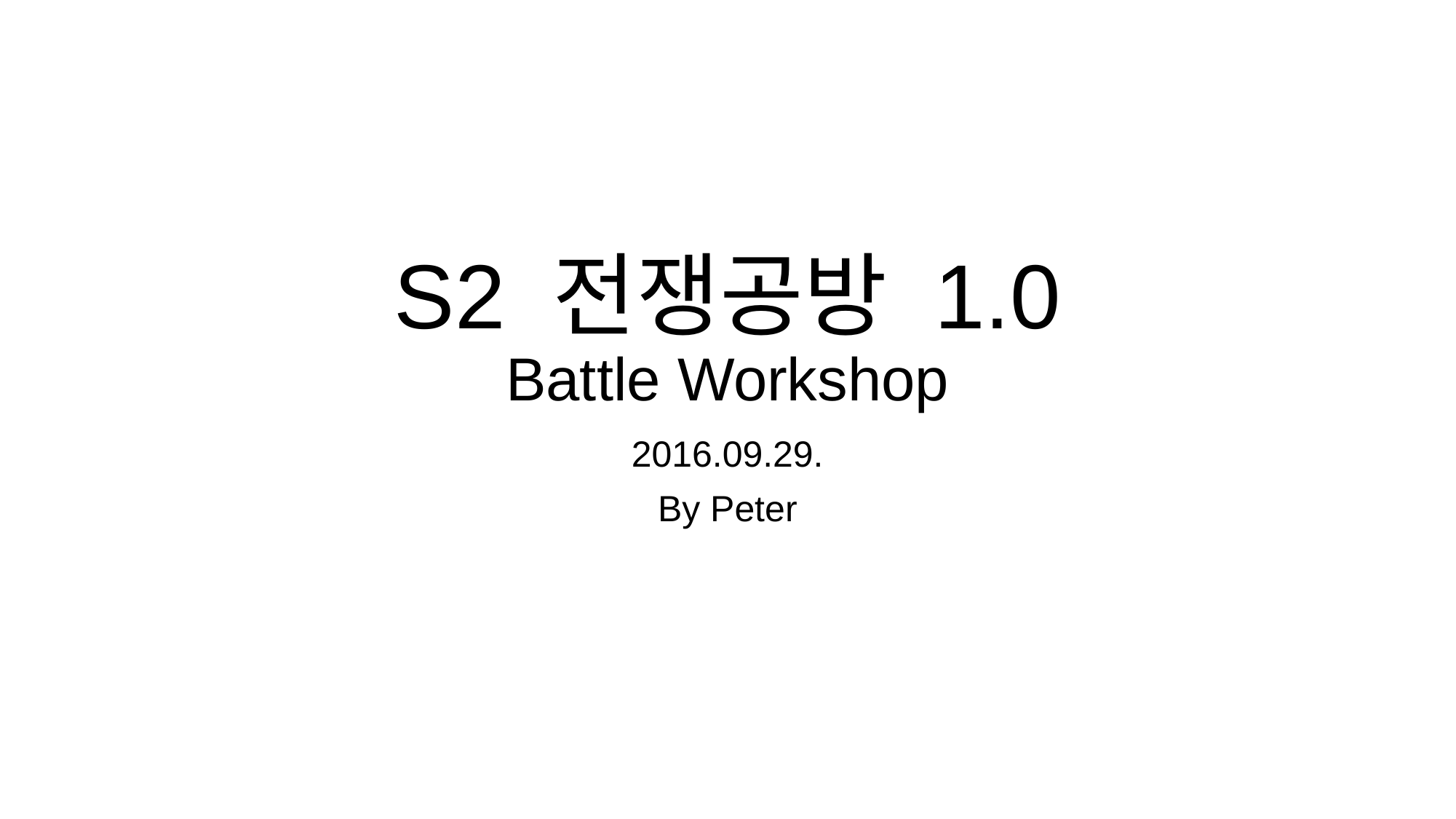

# S2 전쟁공방 1.0 Battle Workshop
2016.09.29.
By Peter